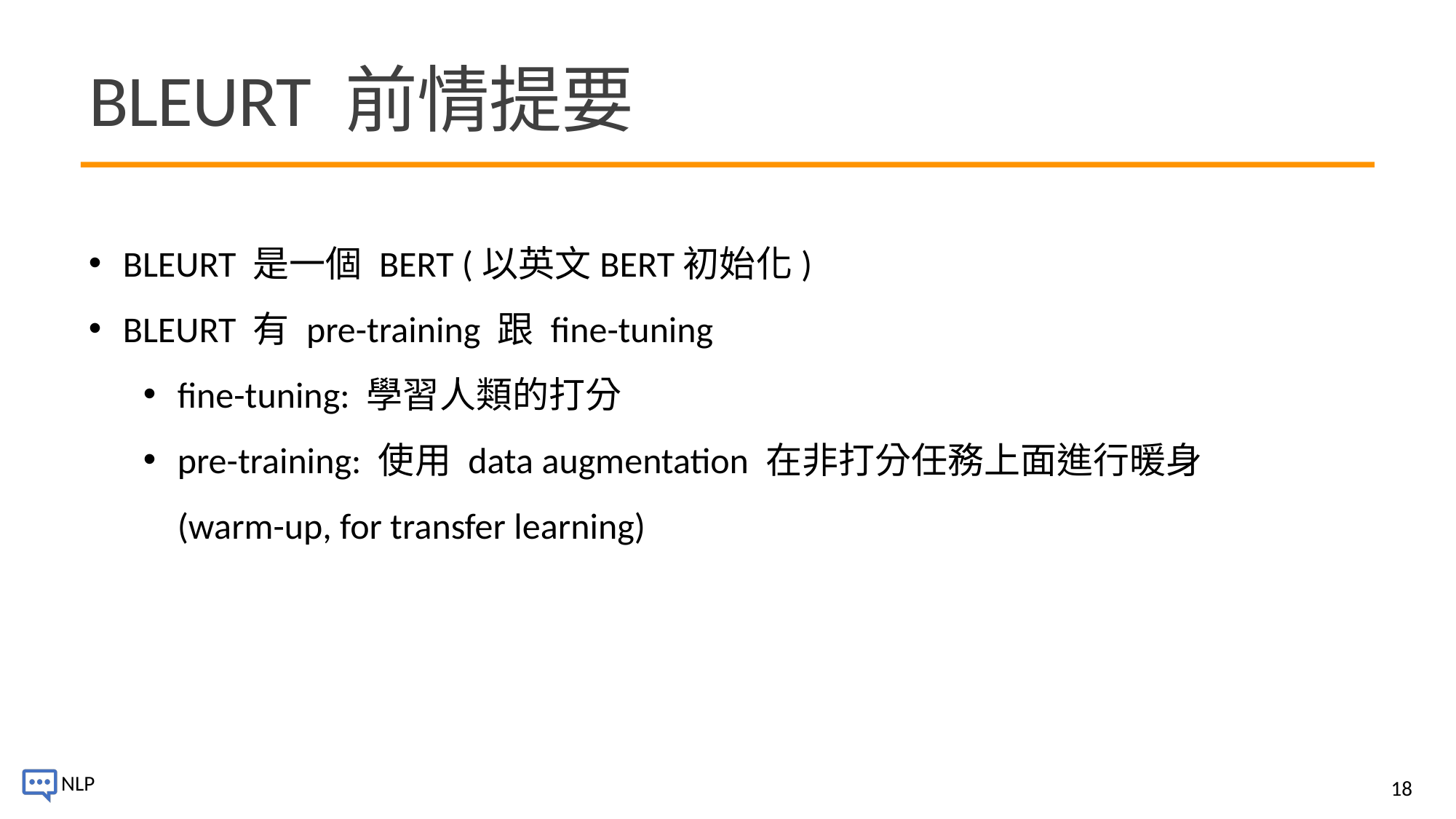

# BLEURT 前情提要
BLEURT 是一個 BERT (以英文BERT初始化)
BLEURT 有 pre-training 跟 fine-tuning
fine-tuning: 學習人類的打分
pre-training: 使用 data augmentation 在非打分任務上面進行暖身 (warm-up, for transfer learning)
18